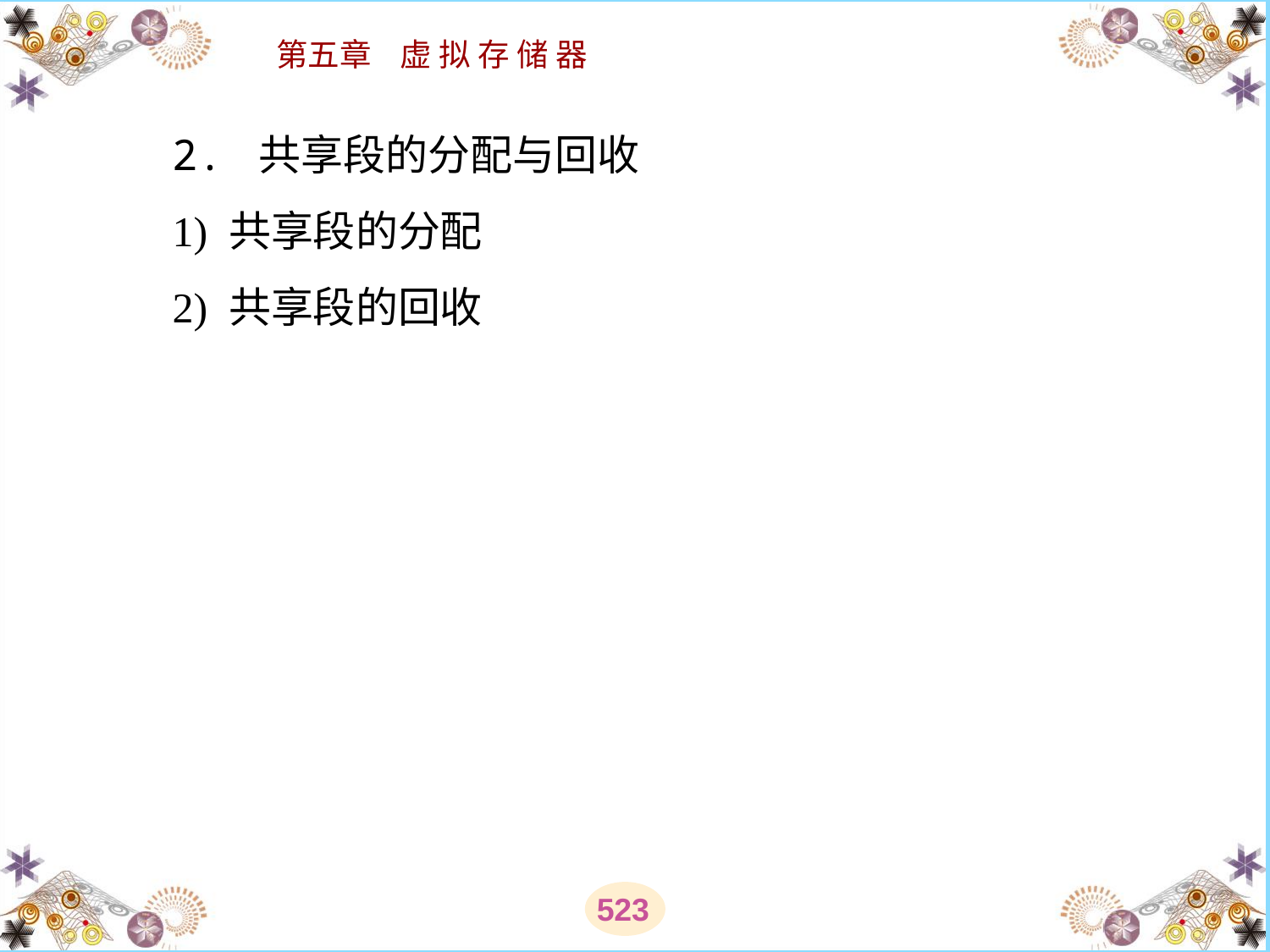

# 2. 共享段的分配与回收 　　1) 共享段的分配 　　2) 共享段的回收